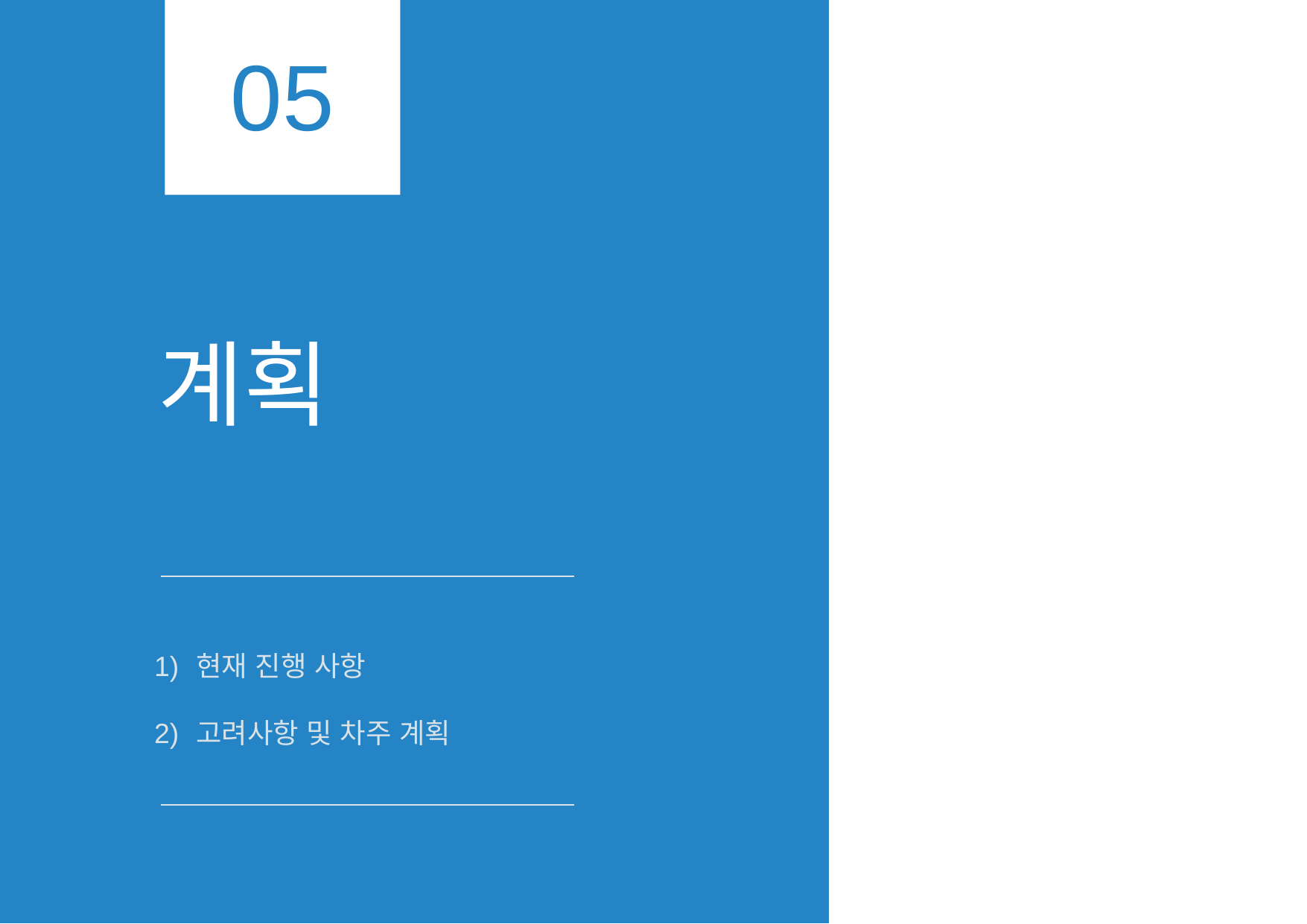

05
# 계획
현재 진행 사항
고려사항 및 차주 계획